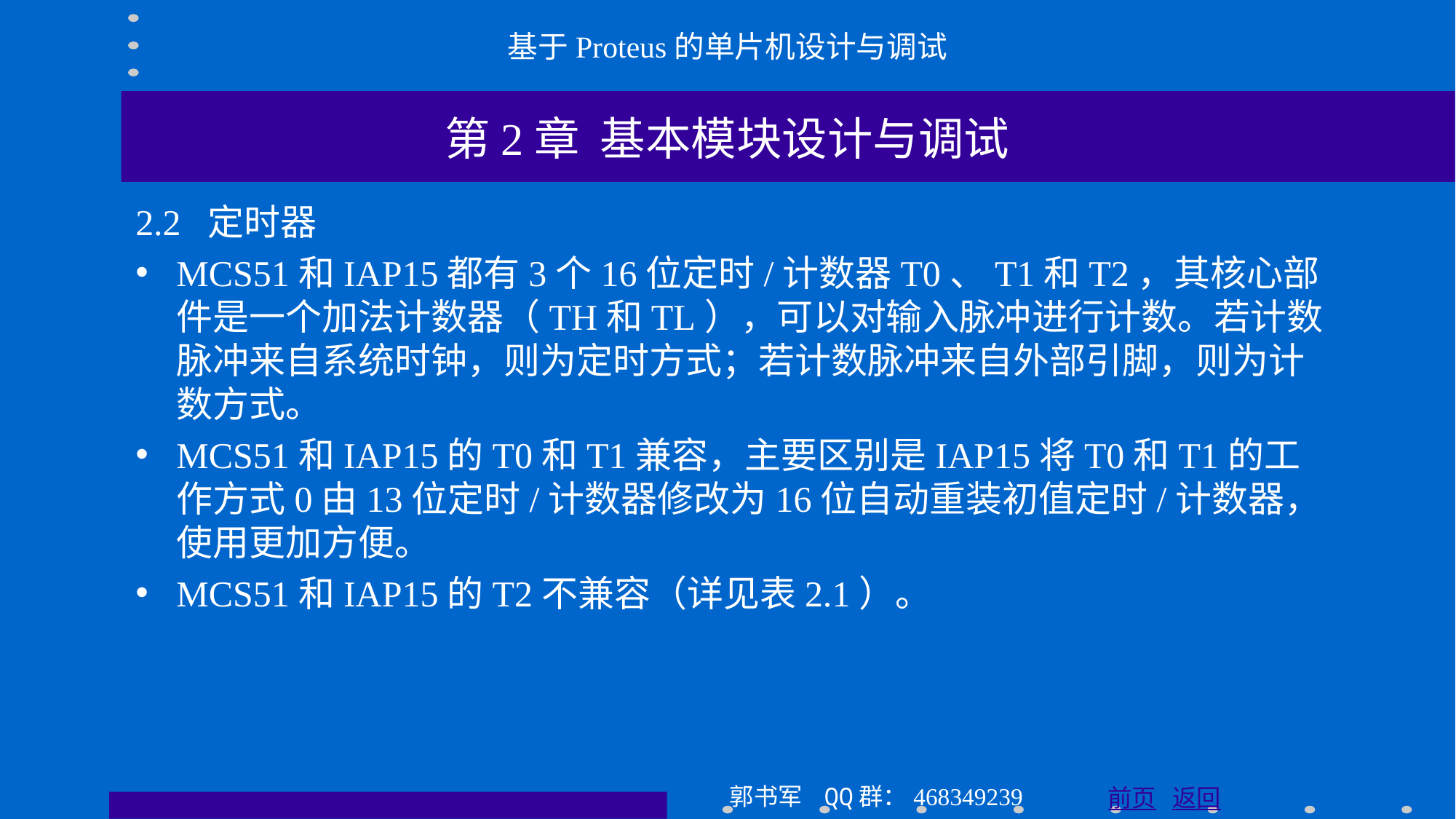

基于Proteus的单片机设计与调试
第2章  基本模块设计与调试
2.2  定时器
MCS51和IAP15都有3个16位定时/计数器T0、T1和T2，其核心部件是一个加法计数器（TH和TL），可以对输入脉冲进行计数。若计数脉冲来自系统时钟，则为定时方式；若计数脉冲来自外部引脚，则为计数方式。
MCS51和IAP15的T0和T1兼容，主要区别是IAP15将T0和T1的工作方式0由13位定时/计数器修改为16位自动重装初值定时/计数器，使用更加方便。
MCS51和IAP15的T2不兼容（详见表2.1）。

郭书军   QQ群：468349239
前页   返回